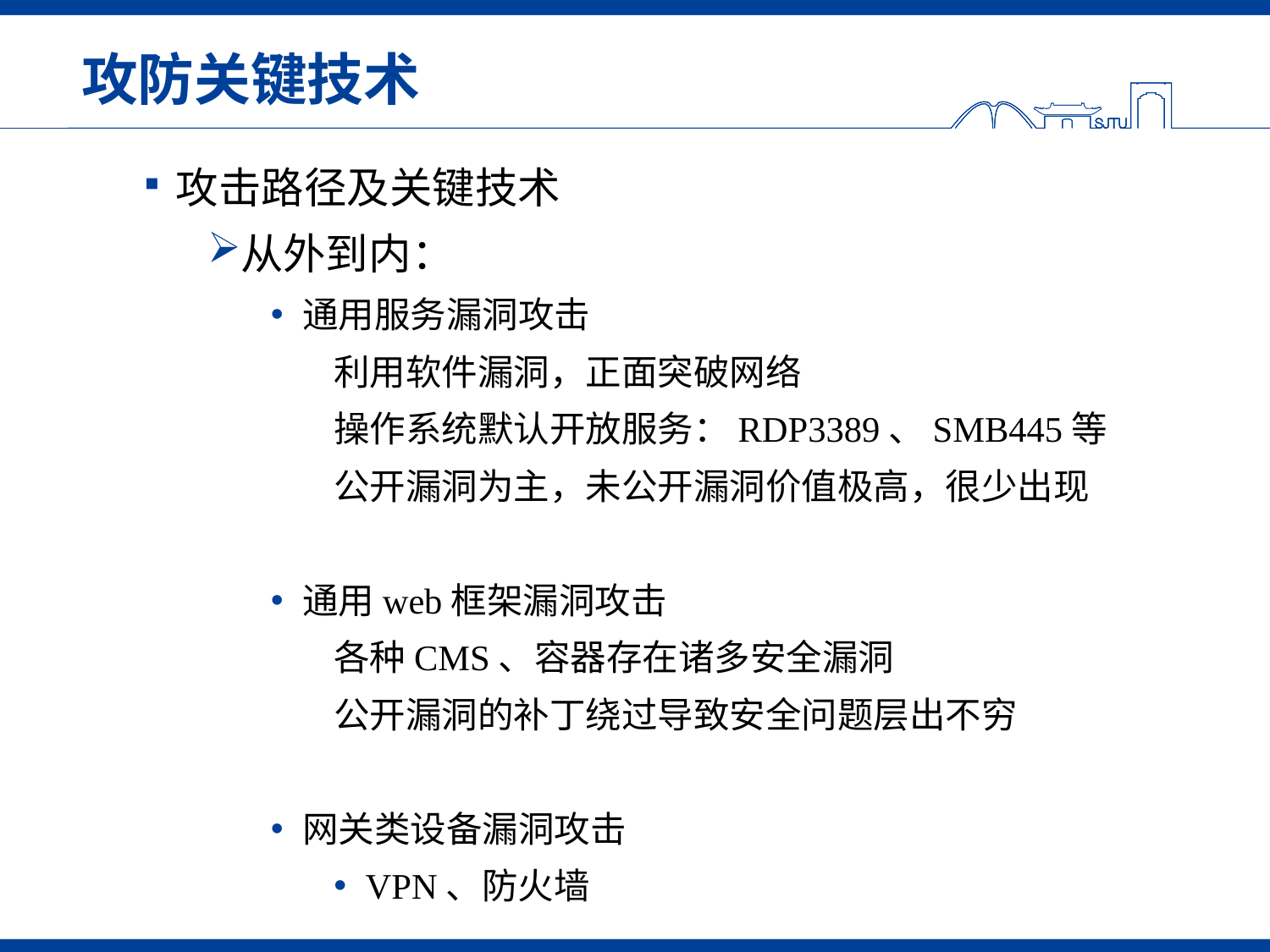

# 攻防关键技术
攻击路径及关键技术
从外到内：
通用服务漏洞攻击
利用软件漏洞，正面突破网络
操作系统默认开放服务：RDP3389、SMB445等
公开漏洞为主，未公开漏洞价值极高，很少出现

通用web框架漏洞攻击
各种CMS、容器存在诸多安全漏洞
公开漏洞的补丁绕过导致安全问题层出不穷

网关类设备漏洞攻击
VPN、防火墙